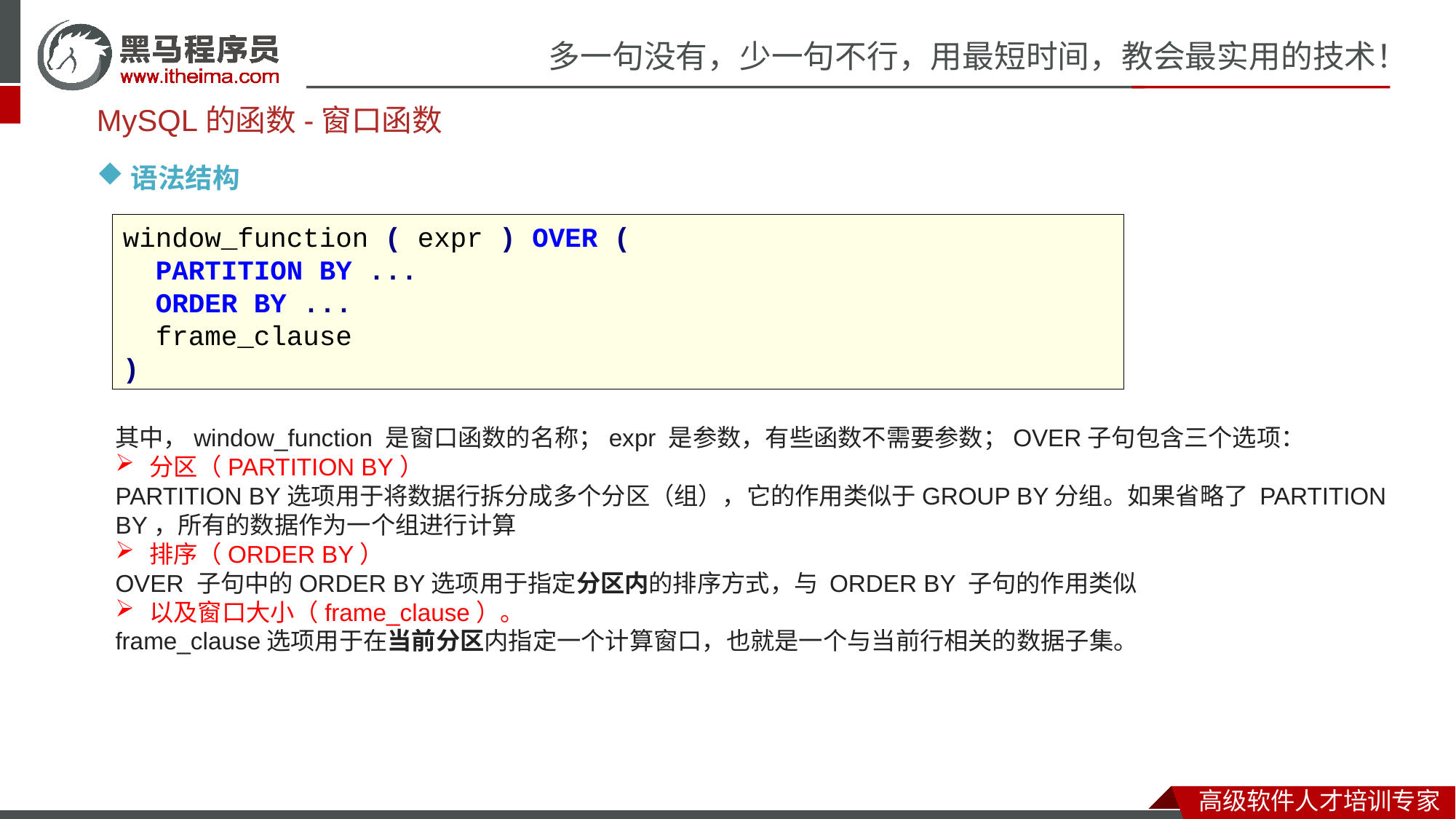

MySQL的函数-窗口函数
语法结构
window_function ( expr ) OVER (
  PARTITION BY ...
  ORDER BY ...
  frame_clause
)
其中，window_function 是窗口函数的名称；expr 是参数，有些函数不需要参数；OVER子句包含三个选项：
分区（PARTITION BY）
PARTITION BY选项用于将数据行拆分成多个分区（组），它的作用类似于GROUP BY分组。如果省略了 PARTITION BY，所有的数据作为一个组进行计算
排序（ORDER BY）
OVER 子句中的ORDER BY选项用于指定分区内的排序方式，与 ORDER BY 子句的作用类似
以及窗口大小（frame_clause）。
frame_clause选项用于在当前分区内指定一个计算窗口，也就是一个与当前行相关的数据子集。